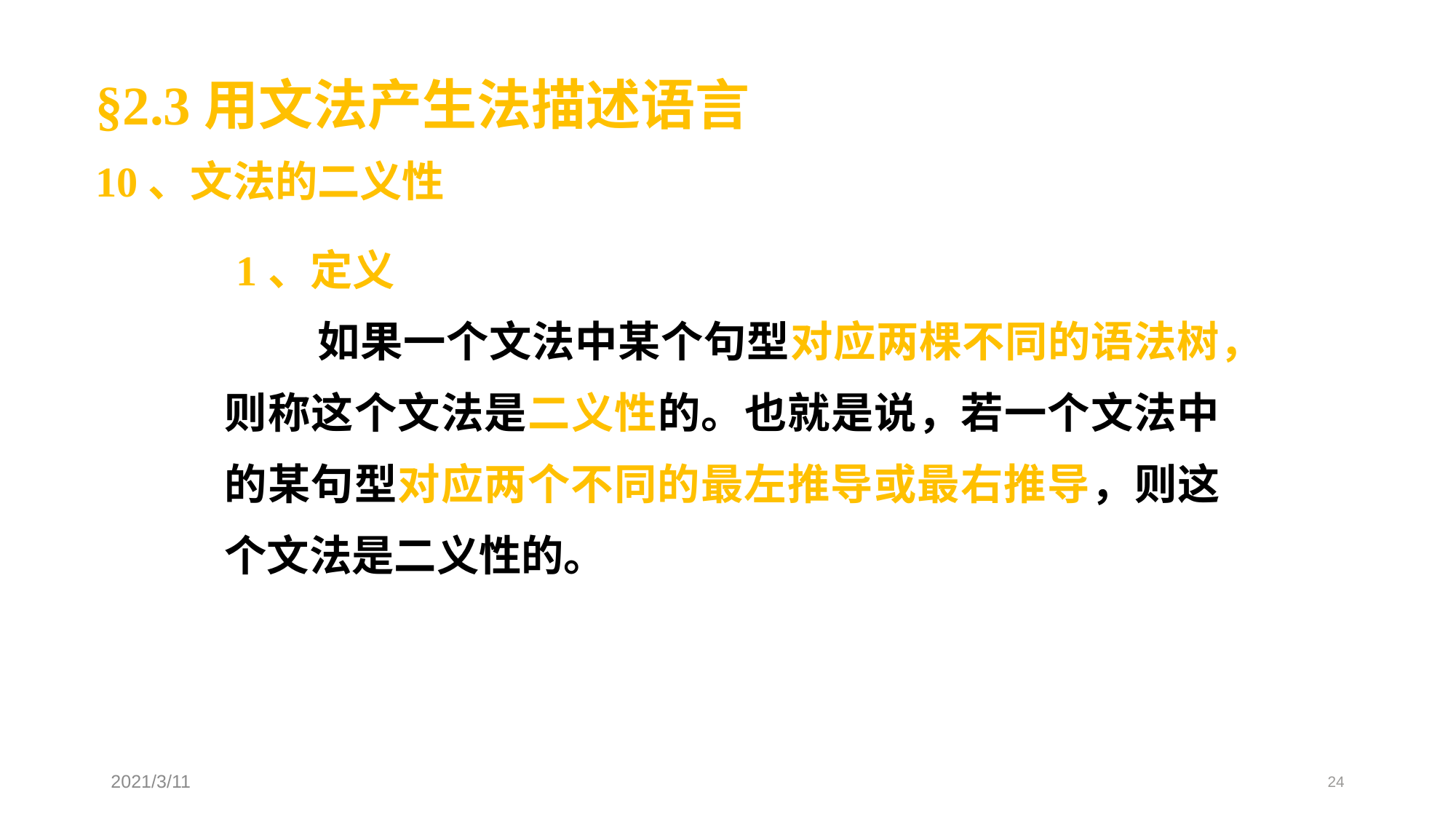

§2.3用文法产生法描述语言
10、文法的二义性
 1、定义
        如果一个文法中某个句型对应两棵不同的语法树，则称这个文法是二义性的。也就是说，若一个文法中的某句型对应两个不同的最左推导或最右推导，则这个文法是二义性的。
2021/3/11
24